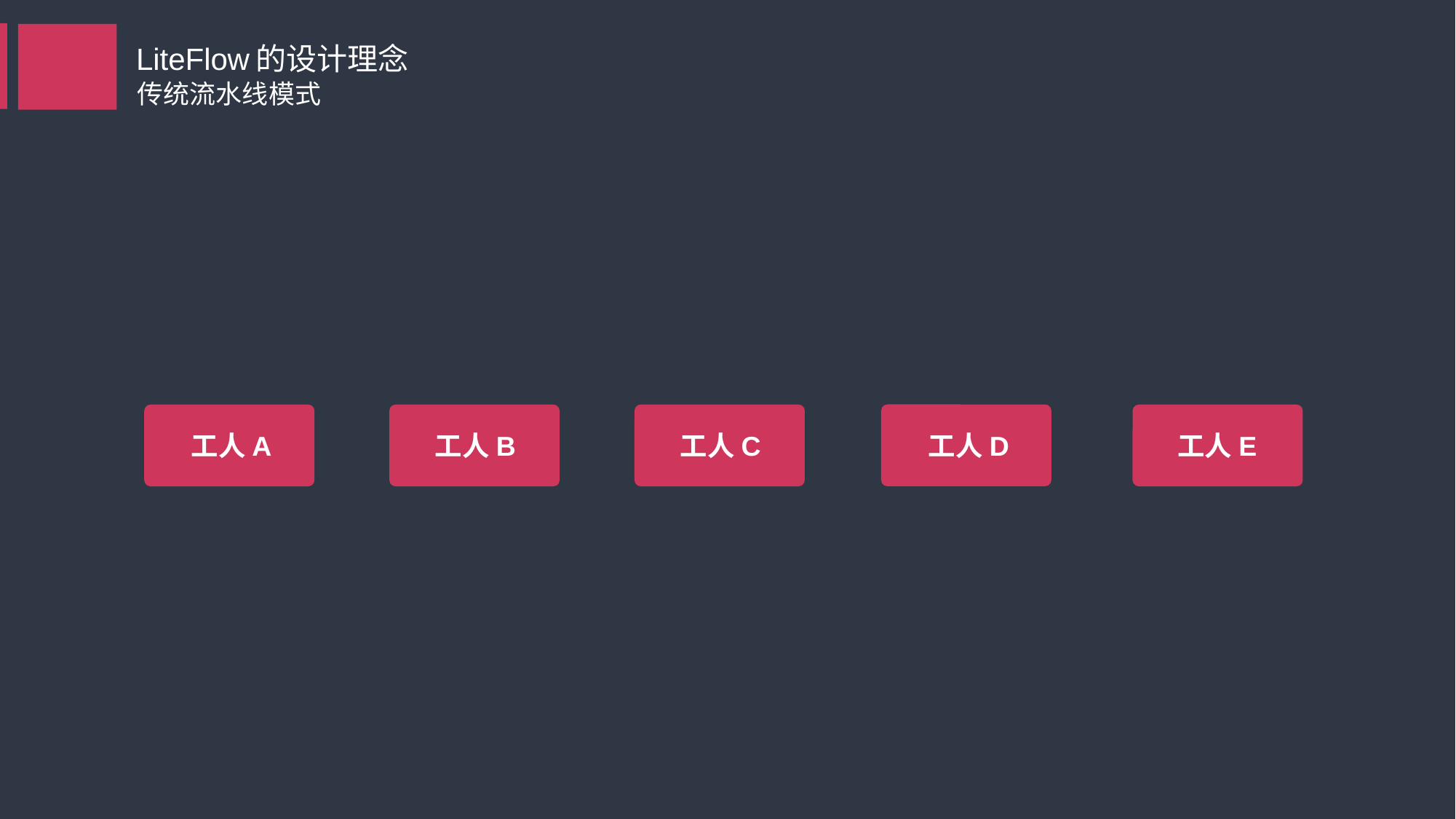

LiteFlow的设计理念
传统流水线模式

代加工
产品

工人D
工人C
工人A
工人B
工人E